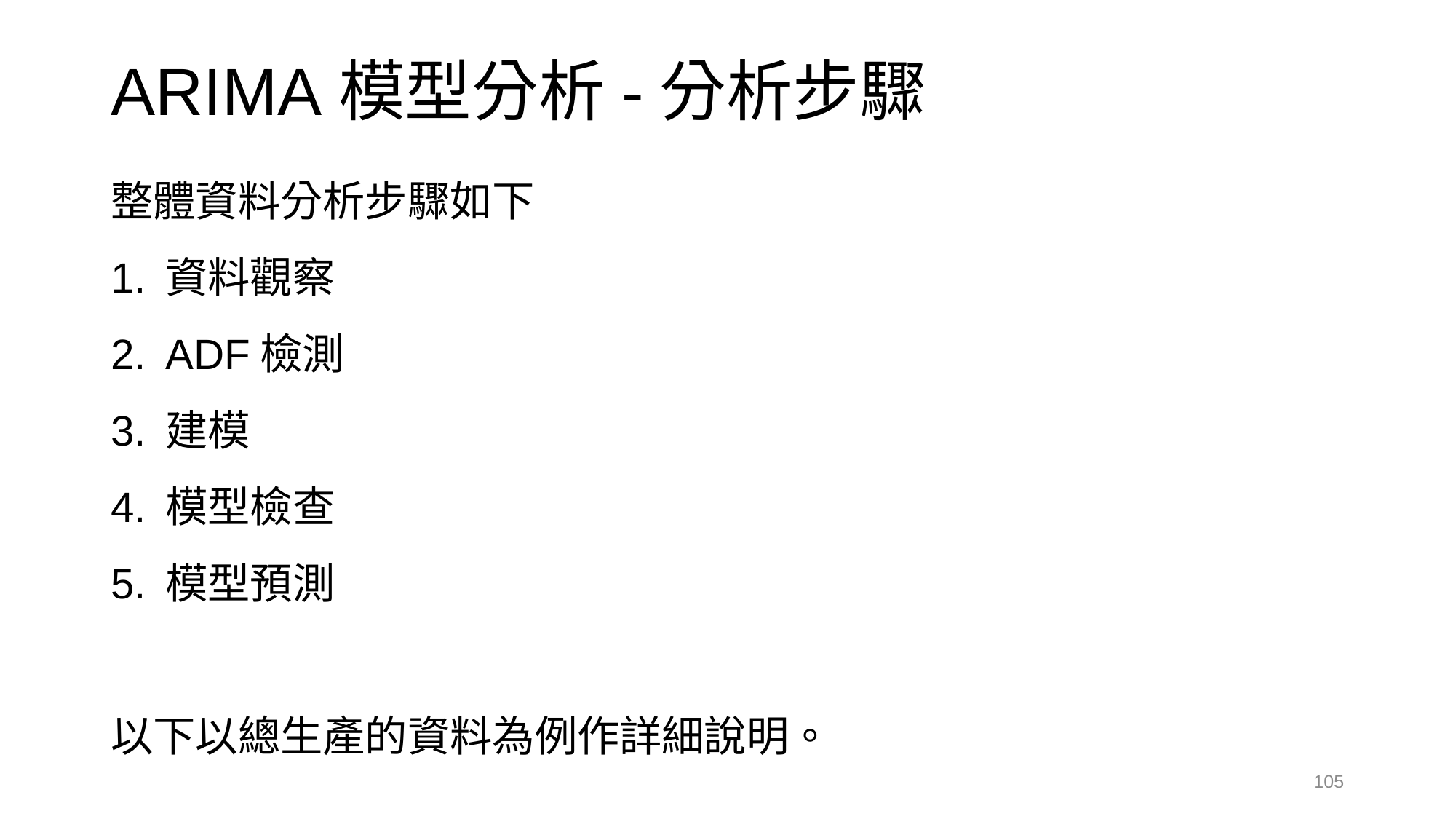

ARIMA模型分析-分析步驟
整體資料分析步驟如下
資料觀察
ADF檢測
建模
模型檢查
模型預測

以下以總生產的資料為例作詳細說明。

105